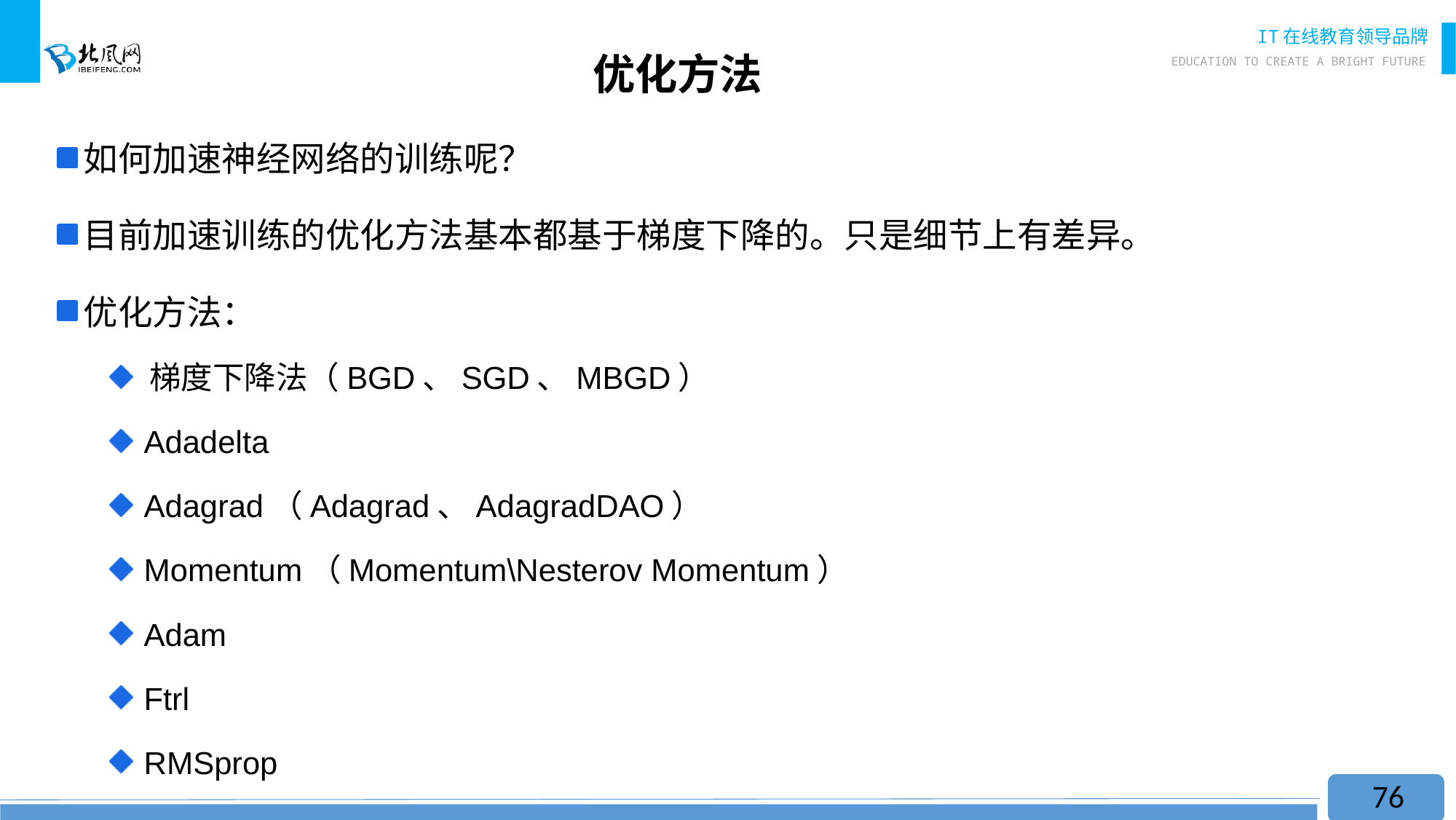

# 优化方法
如何加速神经网络的训练呢？
目前加速训练的优化方法基本都基于梯度下降的。只是细节上有差异。
优化方法：
 梯度下降法（BGD、SGD、MBGD）
 Adadelta
 Adagrad（Adagrad、AdagradDAO）
 Momentum（Momentum\Nesterov Momentum）
 Adam
 Ftrl
 RMSprop